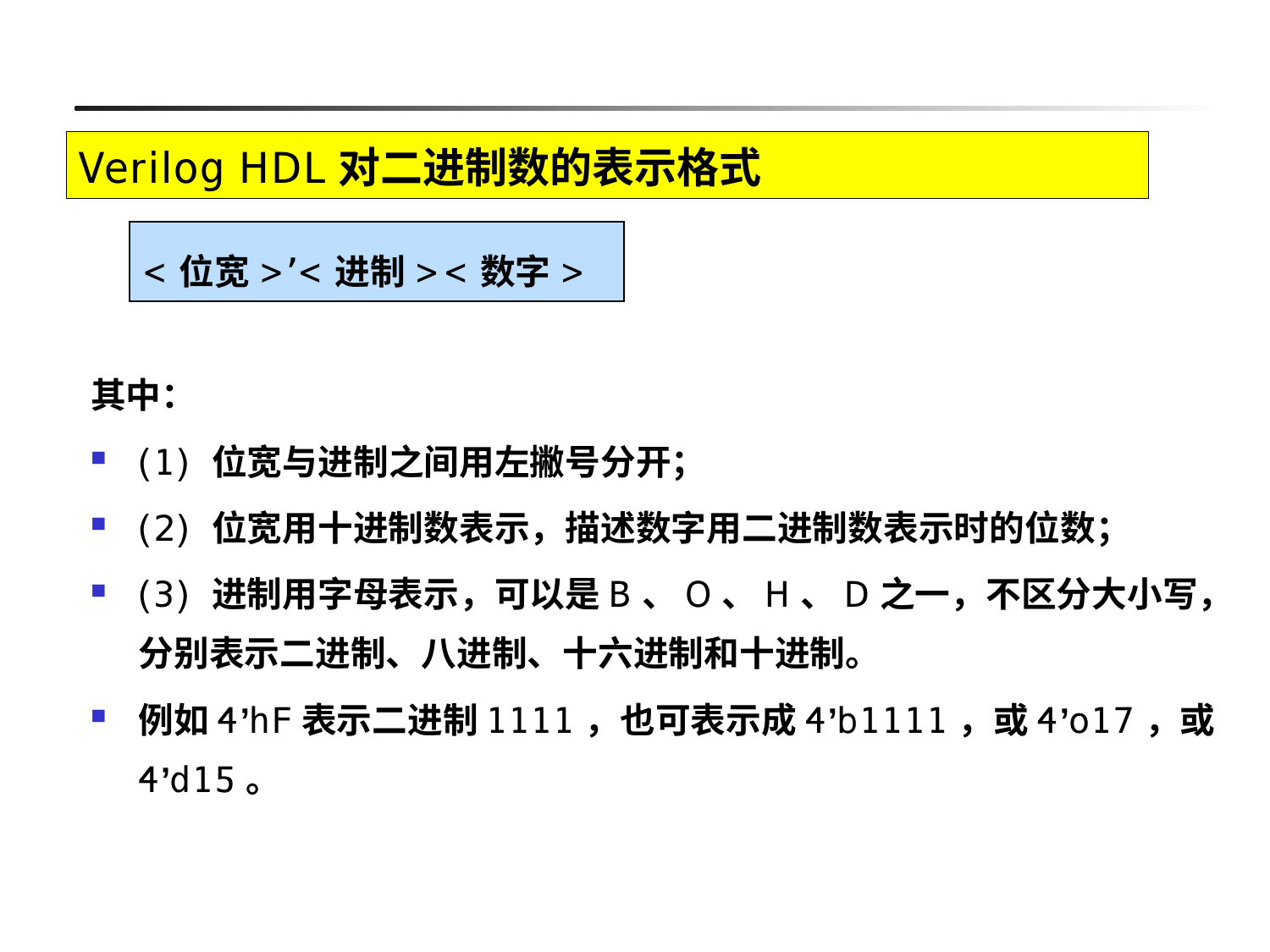

# Verilog HDL对二进制数的表示格式
<位宽>’<进制><数字>
其中：
(1) 位宽与进制之间用左撇号分开；
(2) 位宽用十进制数表示，描述数字用二进制数表示时的位数；
(3) 进制用字母表示，可以是B、O、H、D之一，不区分大小写，分别表示二进制、八进制、十六进制和十进制。
例如4’hF表示二进制1111，也可表示成4’b1111，或4’o17，或4’d15。